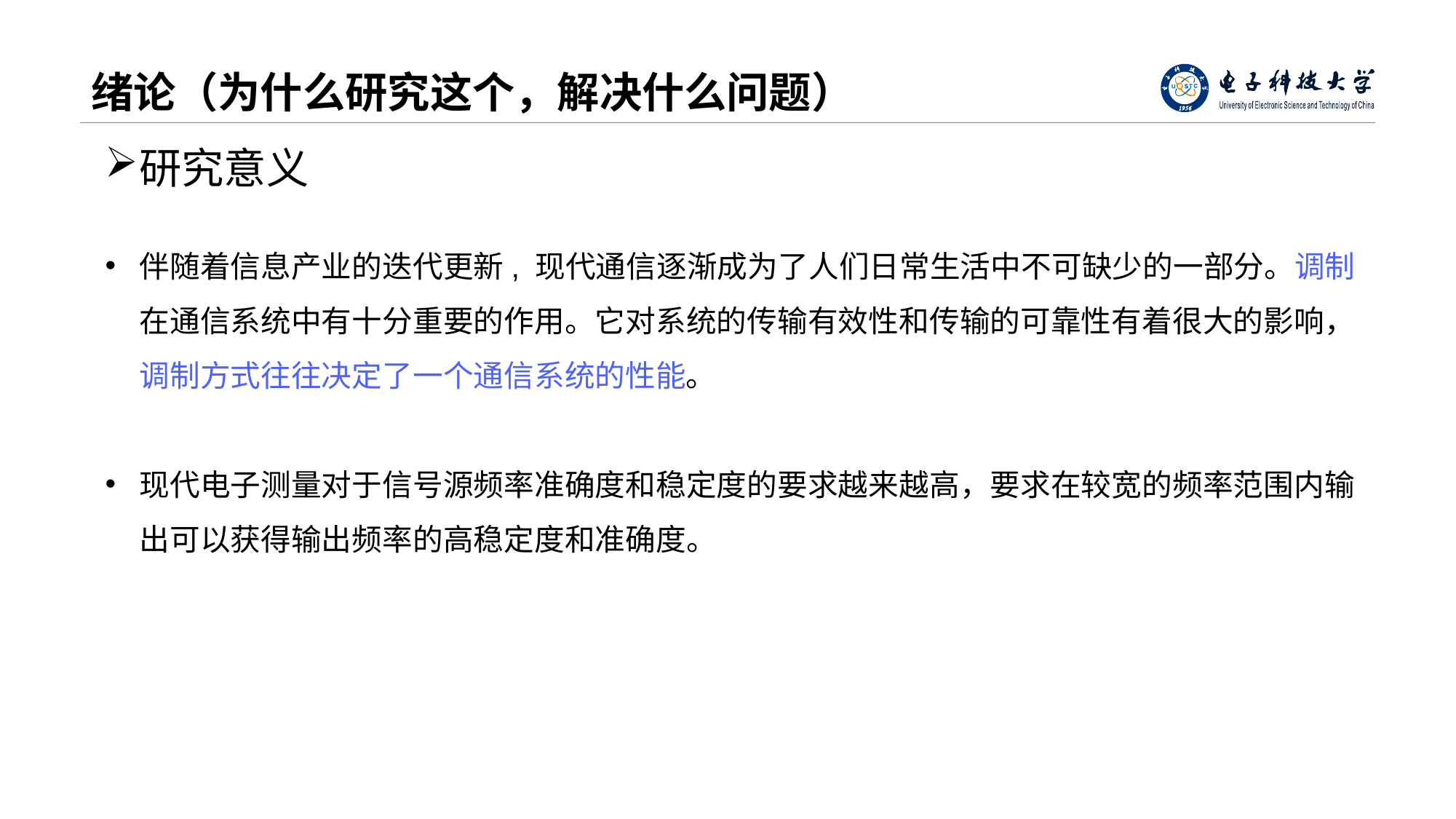

# 绪论（为什么研究这个，解决什么问题）
研究意义

伴随着信息产业的迭代更新, 现代通信逐渐成为了人们日常生活中不可缺少的一部分。调制在通信系统中有十分重要的作用。它对系统的传输有效性和传输的可靠性有着很大的影响，调制方式往往决定了一个通信系统的性能。

现代电子测量对于信号源频率准确度和稳定度的要求越来越高，要求在较宽的频率范围内输出可以获得输出频率的高稳定度和准确度。